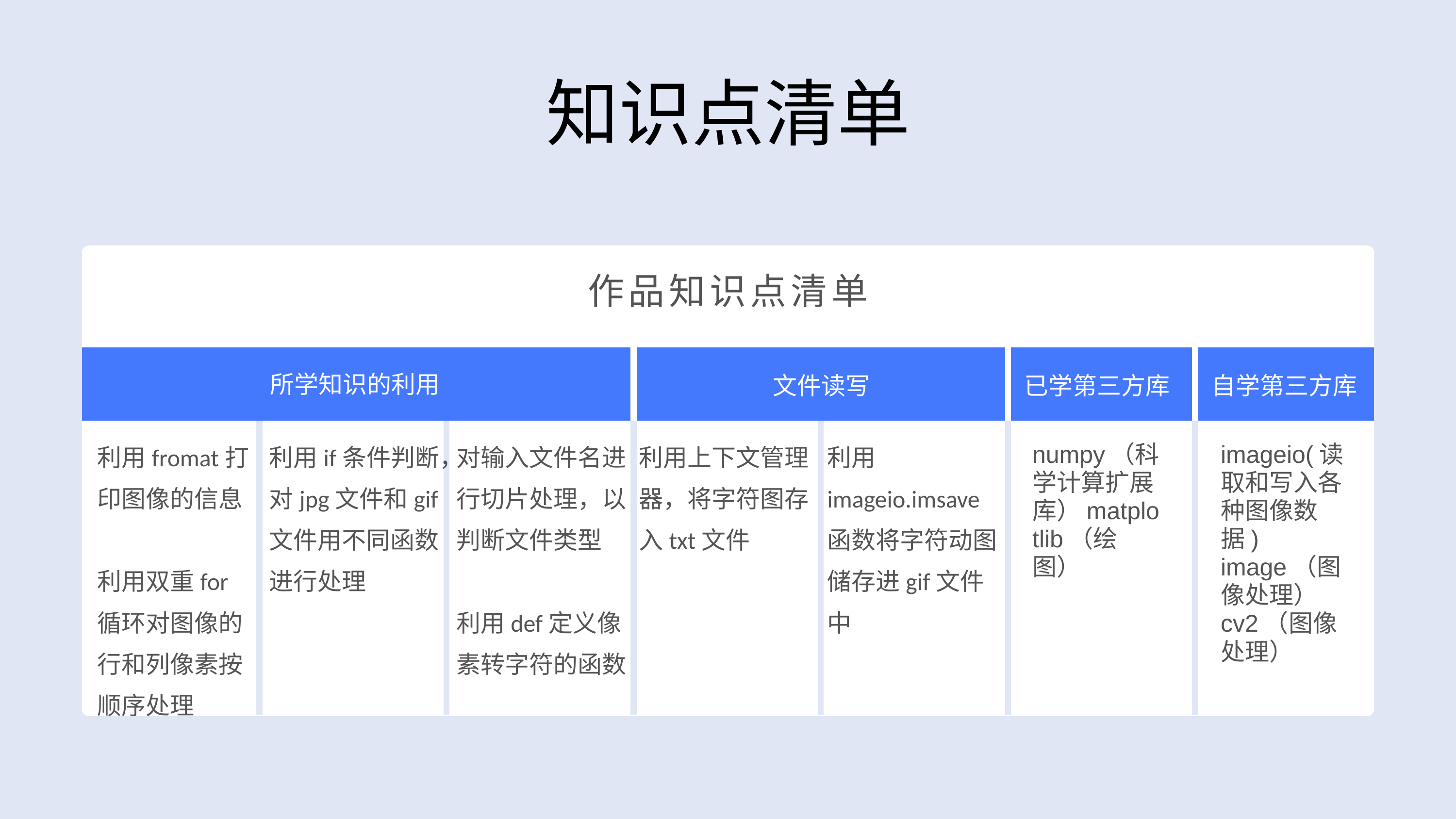

知识点清单

作品知识点清单

所学知识的利用
文件读写
已学第三方库
自学第三方库

利用if条件判断，对jpg文件和gif文件用不同函数进行处理
对输入文件名进行切片处理，以判断文件类型

利用def定义像素转字符的函数
利用fromat打印图像的信息

利用双重for循环对图像的行和列像素按顺序处理

利用上下文管理器，将字符图存入txt文件

利用imageio.imsave函数将字符动图储存进gif文件中
numpy（科学计算扩展库）matplotlib（绘图）
imageio(读取和写入各种图像数据)
image（图像处理）
cv2（图像处理）